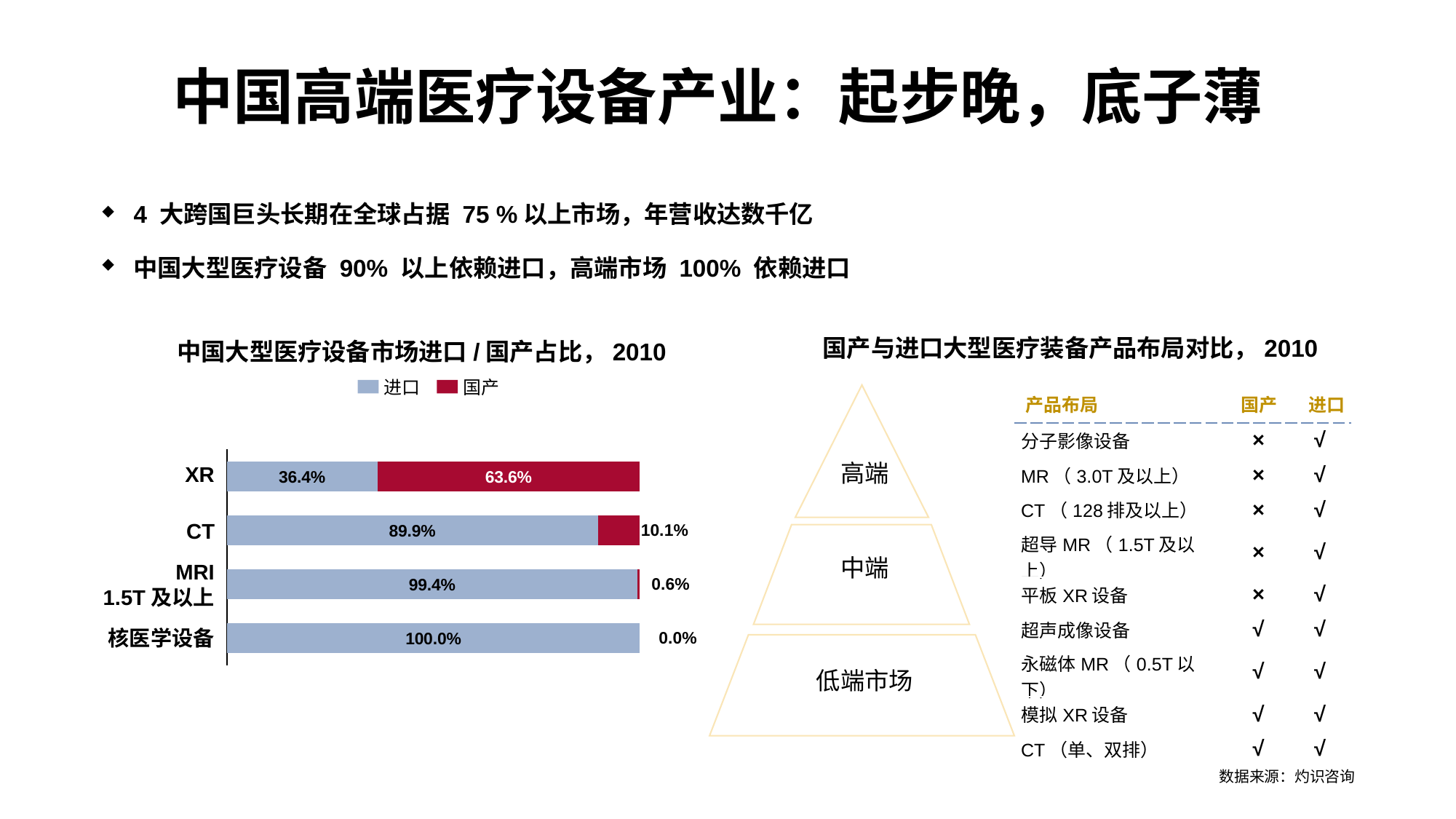

# 中国高端医疗设备产业：起步晚，底子薄
4 大跨国巨头长期在全球占据 75 %以上市场，年营收达数千亿
中国大型医疗设备 90% 以上依赖进口，高端市场 100% 依赖进口

国产与进口大型医疗装备产品布局对比，2010
中国大型医疗设备市场进口/国产占比，2010
进口
国产

### Chart

| Category |  |  |
|---|---|---|
XR
10.1%
CT
MRI
1.5T及以上
0.6%
核医学设备
0.0%

高端
中端
低端市场
| 产品布局 | 国产 | 进口 |
| --- | --- | --- |
| 分子影像设备 | × | √ |
| --- | --- | --- |
| MR（3.0T及以上） | × | √ |
| CT（128排及以上） | × | √ |
| 超导MR（1.5T及以上） | × | √ |
| 平板XR设备 | × | √ |
| 超声成像设备 | √ | √ |
| 永磁体MR（0.5T以下） | √ | √ |
| 模拟XR设备 | √ | √ |
| CT（单、双排） | √ | √ |
数据来源：灼识咨询